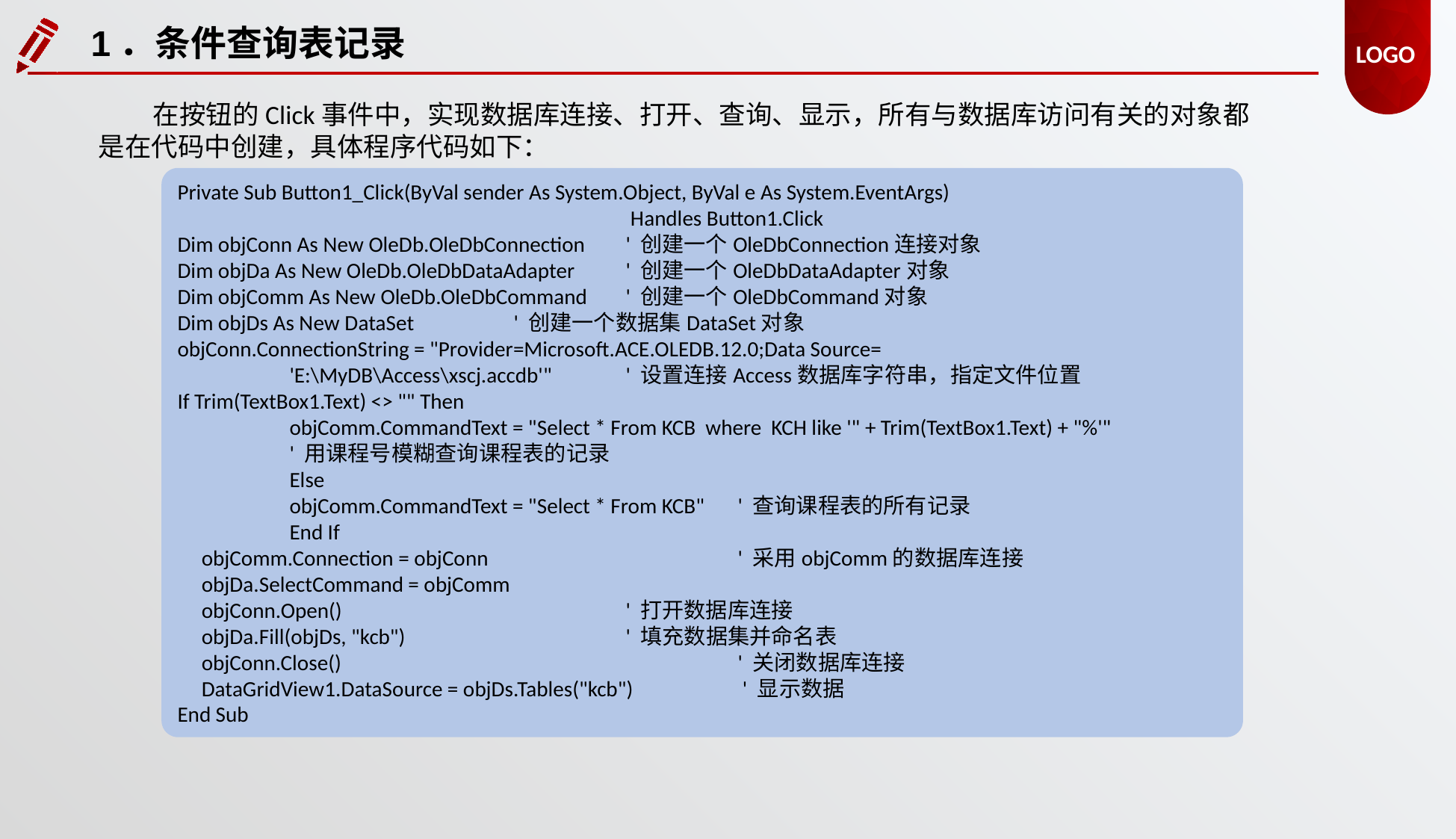

1．条件查询表记录
在按钮的Click事件中，实现数据库连接、打开、查询、显示，所有与数据库访问有关的对象都是在代码中创建，具体程序代码如下：
Private Sub Button1_Click(ByVal sender As System.Object, ByVal e As System.EventArgs)
				 Handles Button1.Click
Dim objConn As New OleDb.OleDbConnection  	' 创建一个OleDbConnection连接对象
Dim objDa As New OleDb.OleDbDataAdapter    	' 创建一个OleDbDataAdapter对象
Dim objComm As New OleDb.OleDbCommand    	' 创建一个OleDbCommand对象
Dim objDs As New DataSet                    	' 创建一个数据集DataSet对象
objConn.ConnectionString = "Provider=Microsoft.ACE.OLEDB.12.0;Data Source=
	'E:\MyDB\Access\xscj.accdb'"    	' 设置连接Access数据库字符串，指定文件位置
If Trim(TextBox1.Text) <> "" Then
    	objComm.CommandText = "Select * From KCB  where  KCH like '" + Trim(TextBox1.Text) + "%'"   		' 用课程号模糊查询课程表的记录
    	Else
      	objComm.CommandText = "Select * From KCB"	' 查询课程表的所有记录
    	End If
     objComm.Connection = objConn                    		' 采用objComm的数据库连接
     objDa.SelectCommand = objComm
     objConn.Open()                                  		' 打开数据库连接
     objDa.Fill(objDs, "kcb")                      	  	' 填充数据集并命名表
     objConn.Close()                                 			' 关闭数据库连接
     DataGridView1.DataSource = objDs.Tables("kcb") 	 ' 显示数据
End Sub